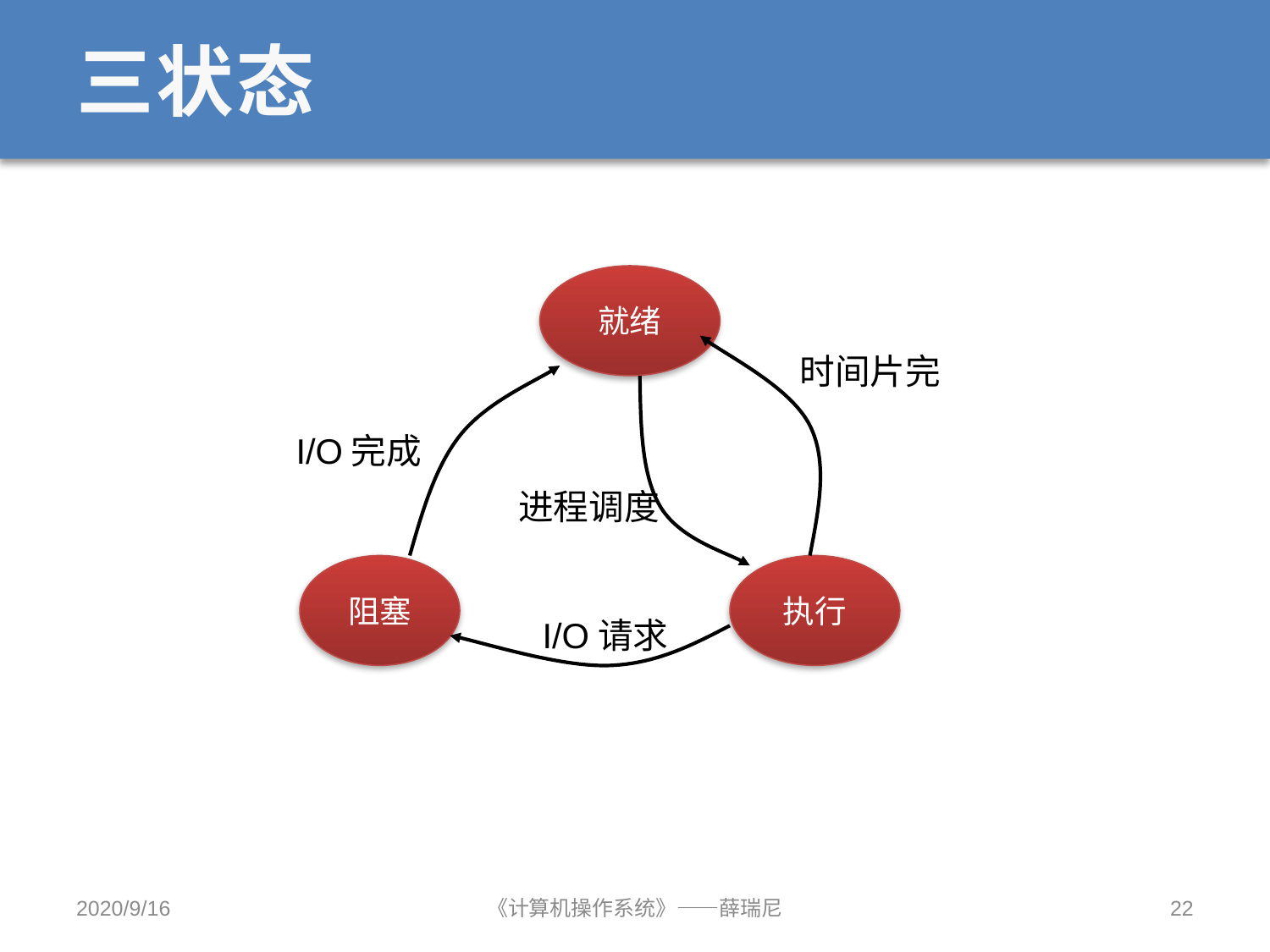

# 三状态
就绪

时间片完

I/O完成
进程调度
阻塞
执行
I/O请求

2020/9/16
《计算机操作系统》——薛瑞尼
22